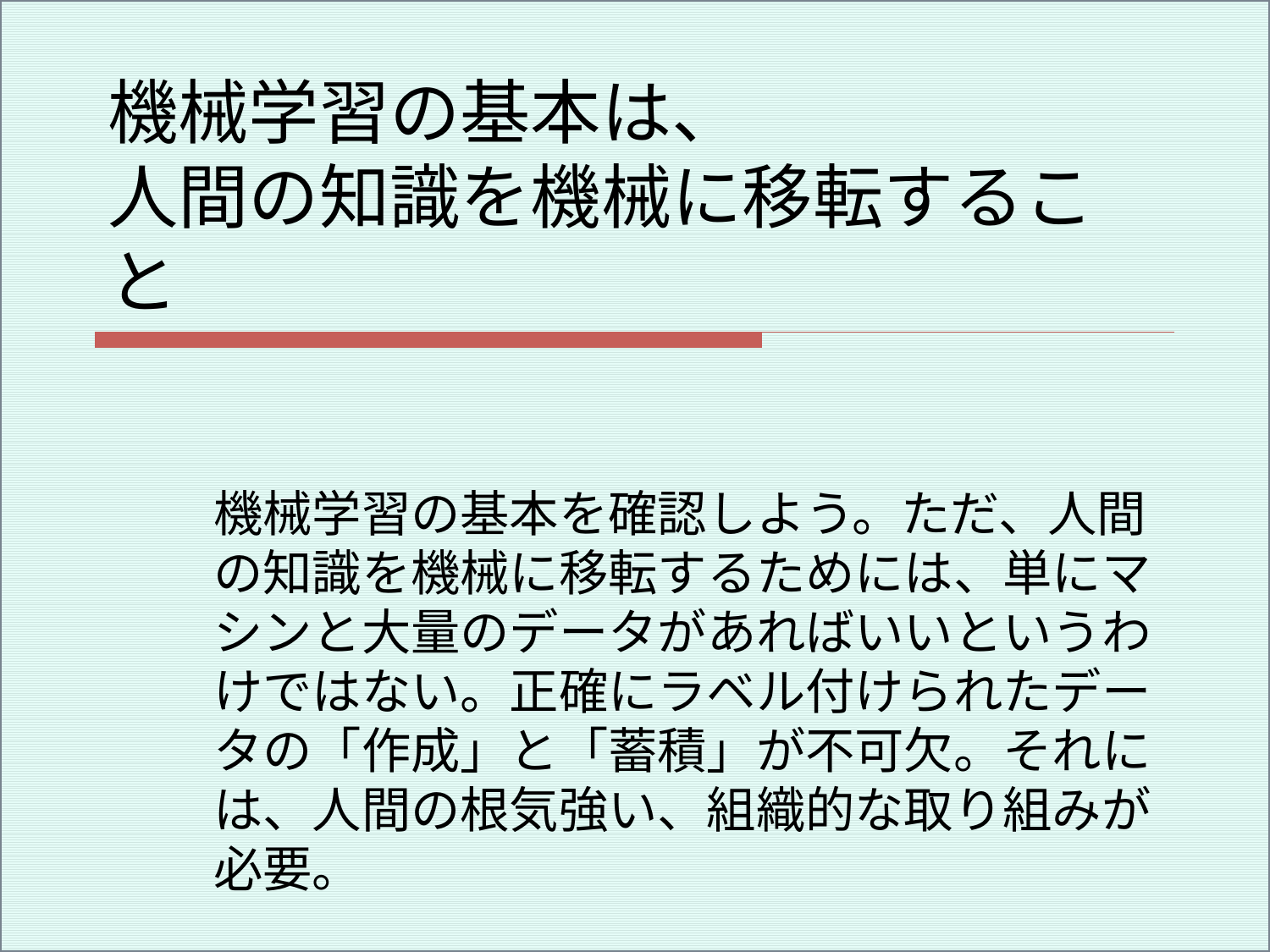

# 機械学習の基本は、 人間の知識を機械に移転すること
機械学習の基本を確認しよう。ただ、人間の知識を機械に移転するためには、単にマシンと大量のデータがあればいいというわけではない。正確にラベル付けられたデータの「作成」と「蓄積」が不可欠。それには、人間の根気強い、組織的な取り組みが必要。